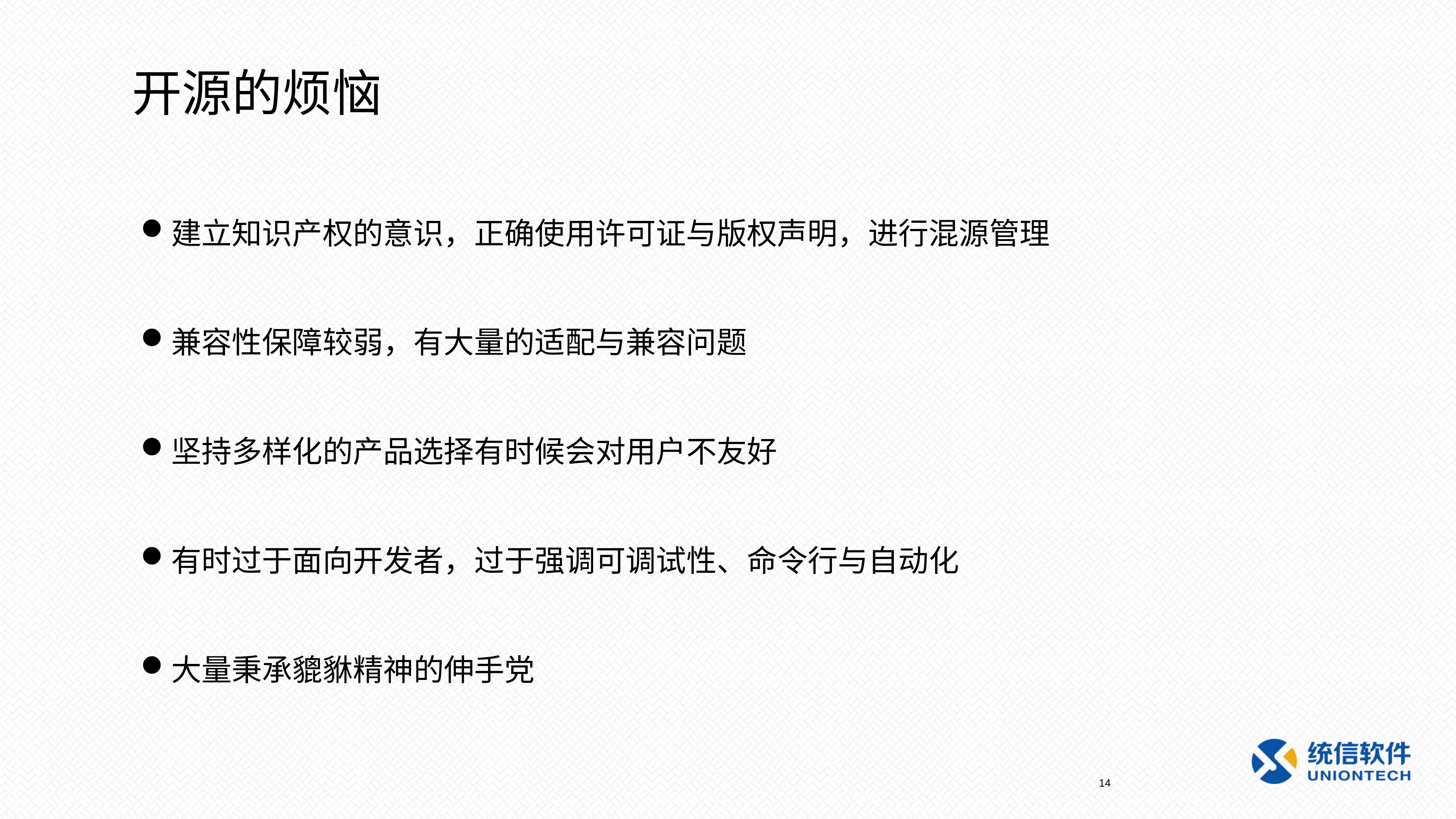

开源的烦恼

建立知识产权的意识，正确使用许可证与版权声明，进行混源管理

兼容性保障较弱，有大量的适配与兼容问题

坚持多样化的产品选择有时候会对用户不友好

有时过于面向开发者，过于强调可调试性、命令行与自动化

大量秉承貔貅精神的伸手党
14